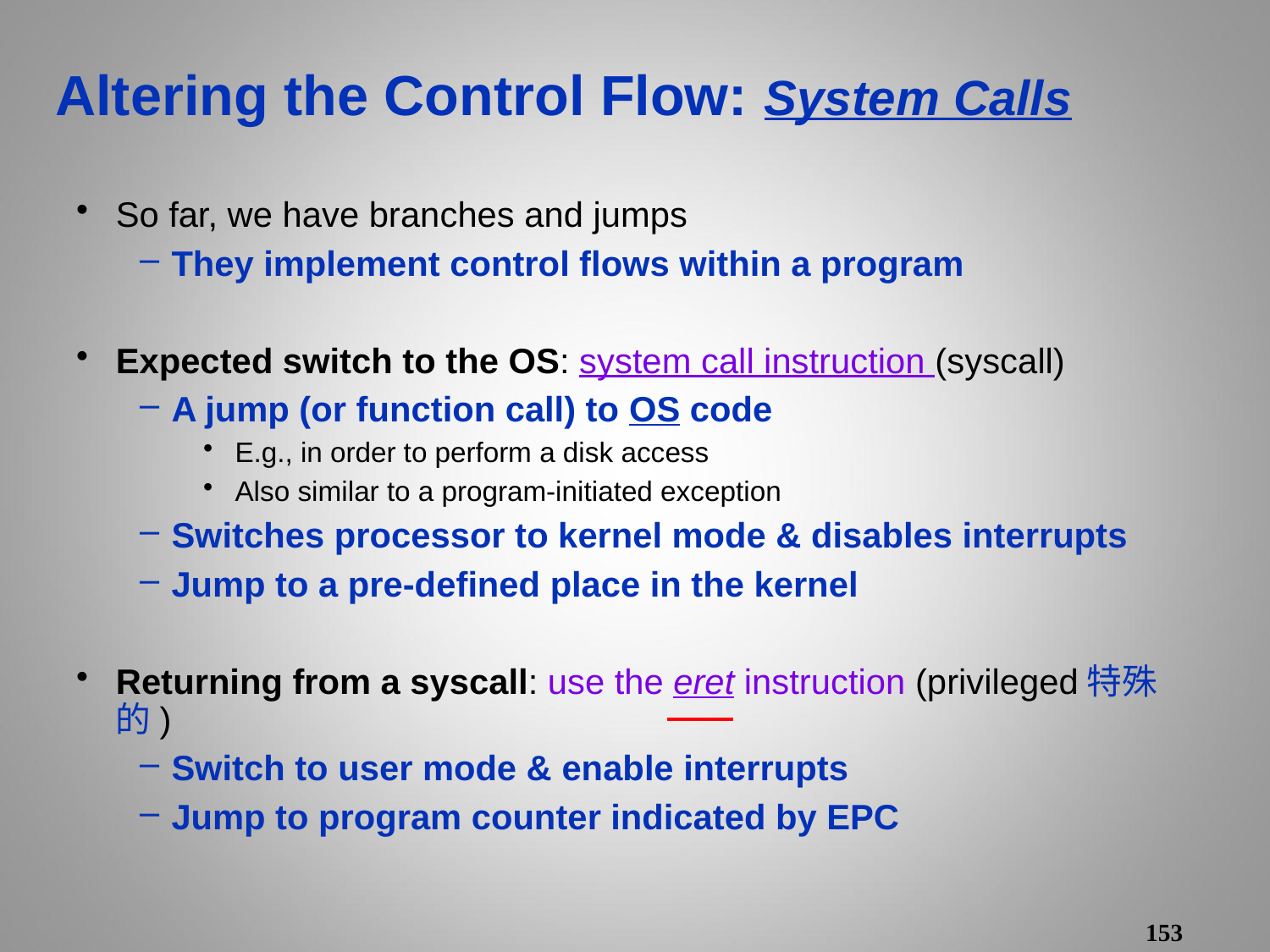

Altering the Control Flow: System Calls
So far, we have branches and jumps
They implement control flows within a program

Expected switch to the OS: system call instruction (syscall)
A jump (or function call) to OS code
E.g., in order to perform a disk access
Also similar to a program-initiated exception
Switches processor to kernel mode & disables interrupts
Jump to a pre-defined place in the kernel

Returning from a syscall: use the eret instruction (privileged特殊的)
Switch to user mode & enable interrupts
Jump to program counter indicated by EPC
153